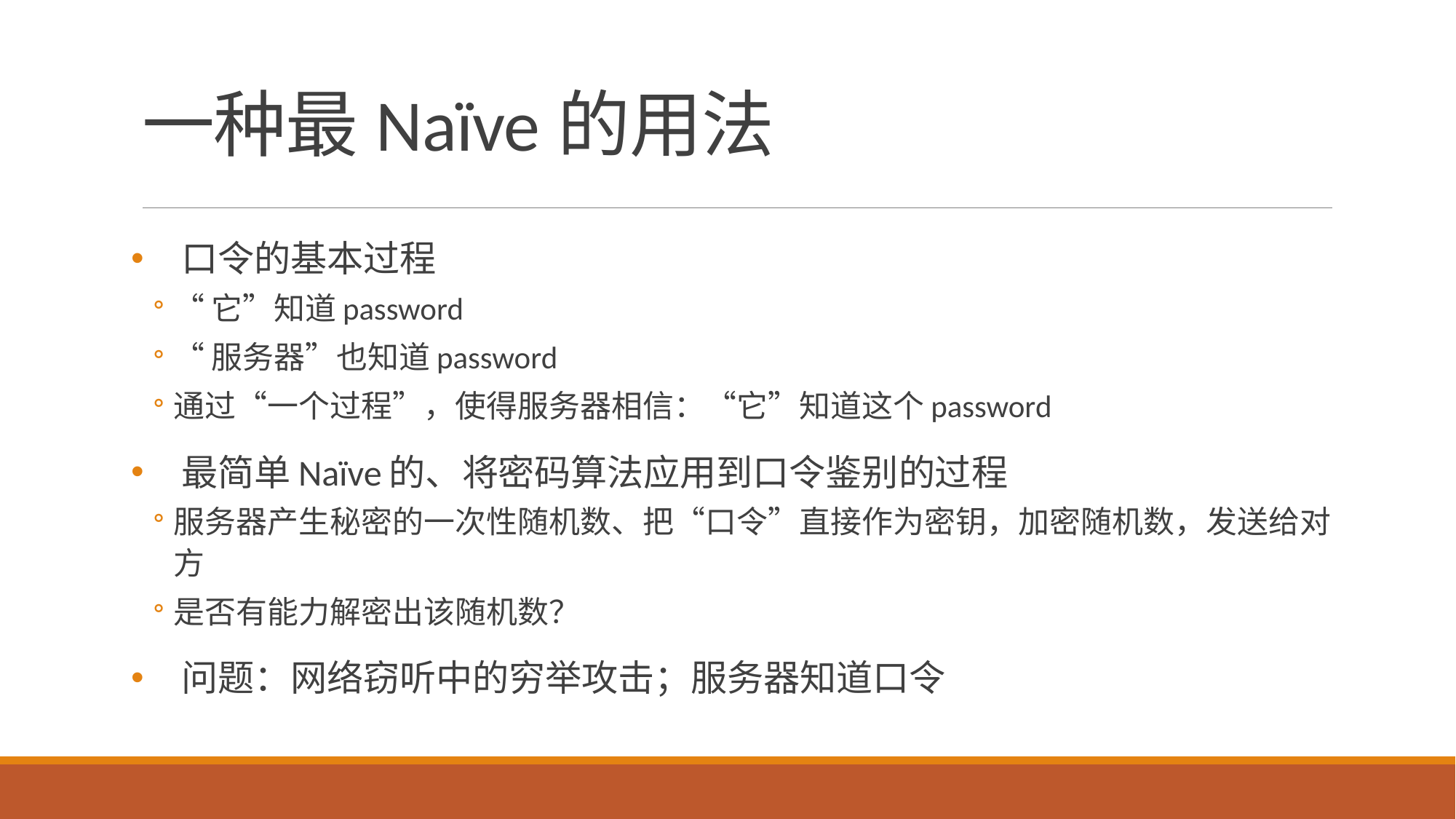

# 一种最Naïve的用法
口令的基本过程
“它”知道password
“服务器”也知道password
通过“一个过程”，使得服务器相信：“它”知道这个password
最简单Naïve的、将密码算法应用到口令鉴别的过程
服务器产生秘密的一次性随机数、把“口令”直接作为密钥，加密随机数，发送给对方
是否有能力解密出该随机数？
问题：网络窃听中的穷举攻击；服务器知道口令